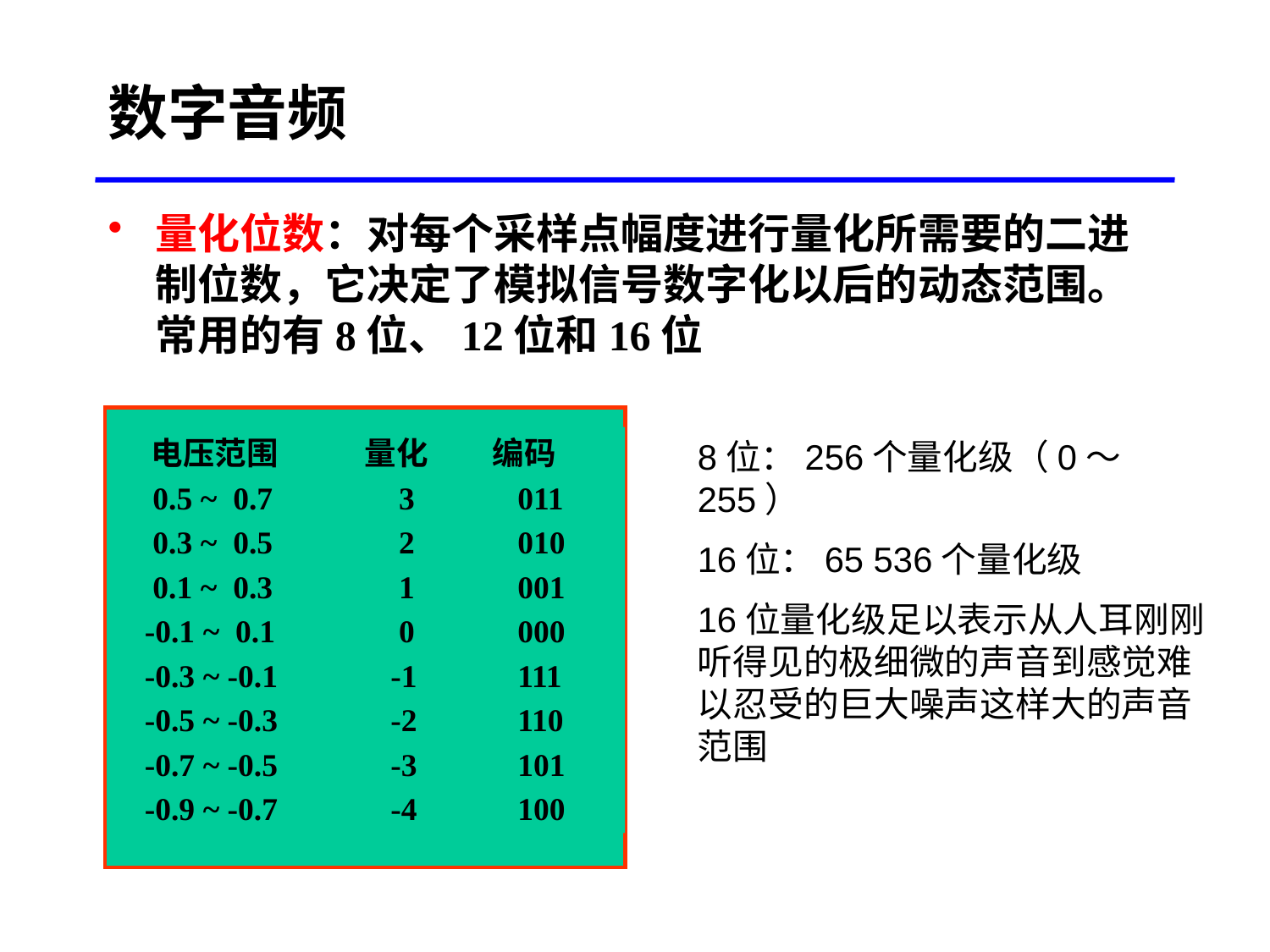

数字音频
量化位数：对每个采样点幅度进行量化所需要的二进制位数，它决定了模拟信号数字化以后的动态范围。常用的有8位、12位和16位

 电压范围            量化         编码
  0.5 ~  0.7        	 3           	011
  0.3 ~  0.5        	 2           	010
  0.1 ~  0.3        	 1           	001
 -0.1 ~  0.1         	 0           	000
 -0.3 ~ -0.1       	-1           	111
 -0.5 ~ -0.3       	-2           	110
 -0.7 ~ -0.5       	-3           	101
 -0.9 ~ -0.7        	-4           	100
8位：256个量化级（0～255）
16位：65 536个量化级
16位量化级足以表示从人耳刚刚听得见的极细微的声音到感觉难以忍受的巨大噪声这样大的声音范围